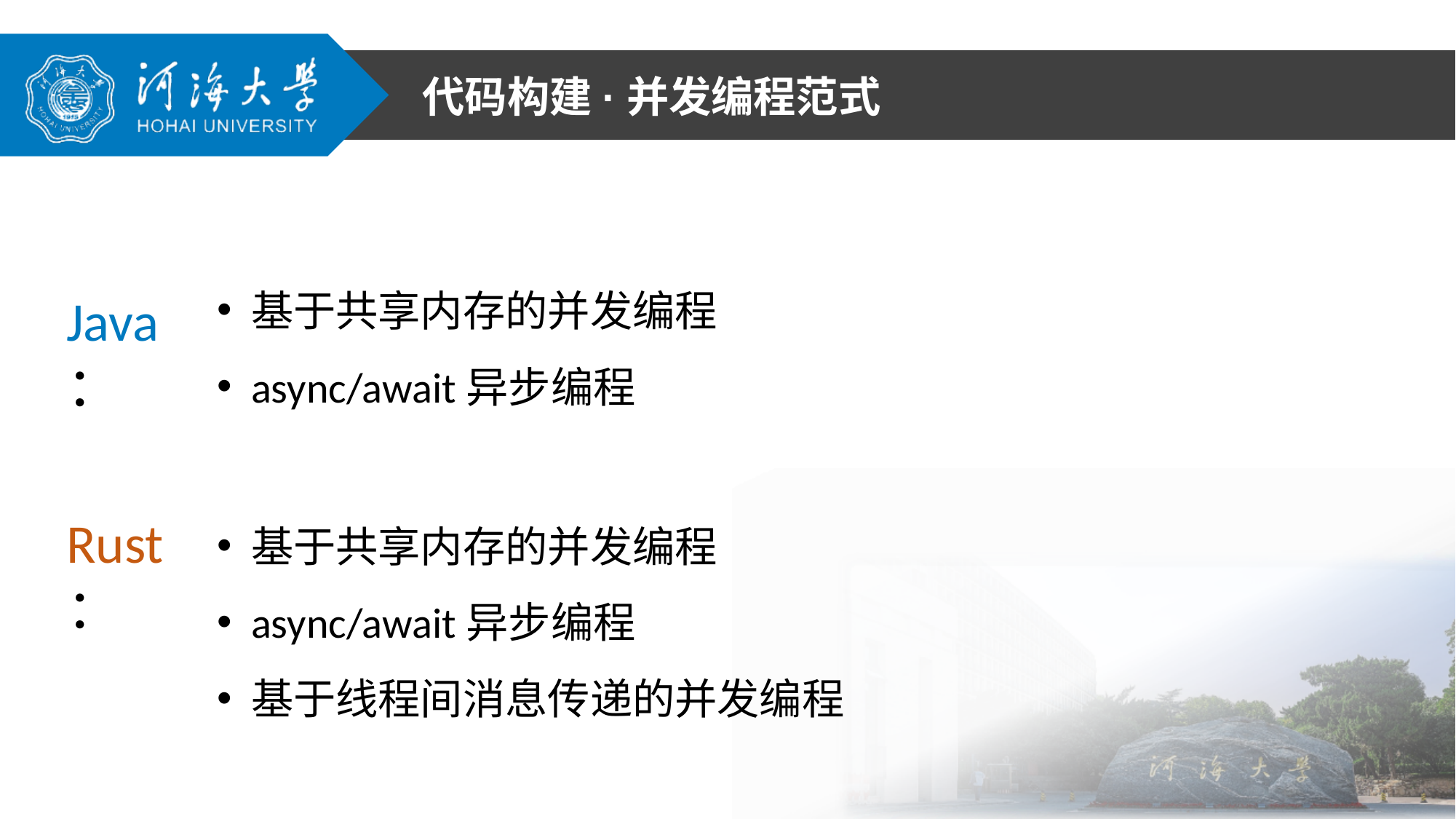

代码构建·并发编程范式
基于共享内存的并发编程
async/await异步编程

Java：
基于共享内存的并发编程
async/await异步编程
基于线程间消息传递的并发编程
Rust：